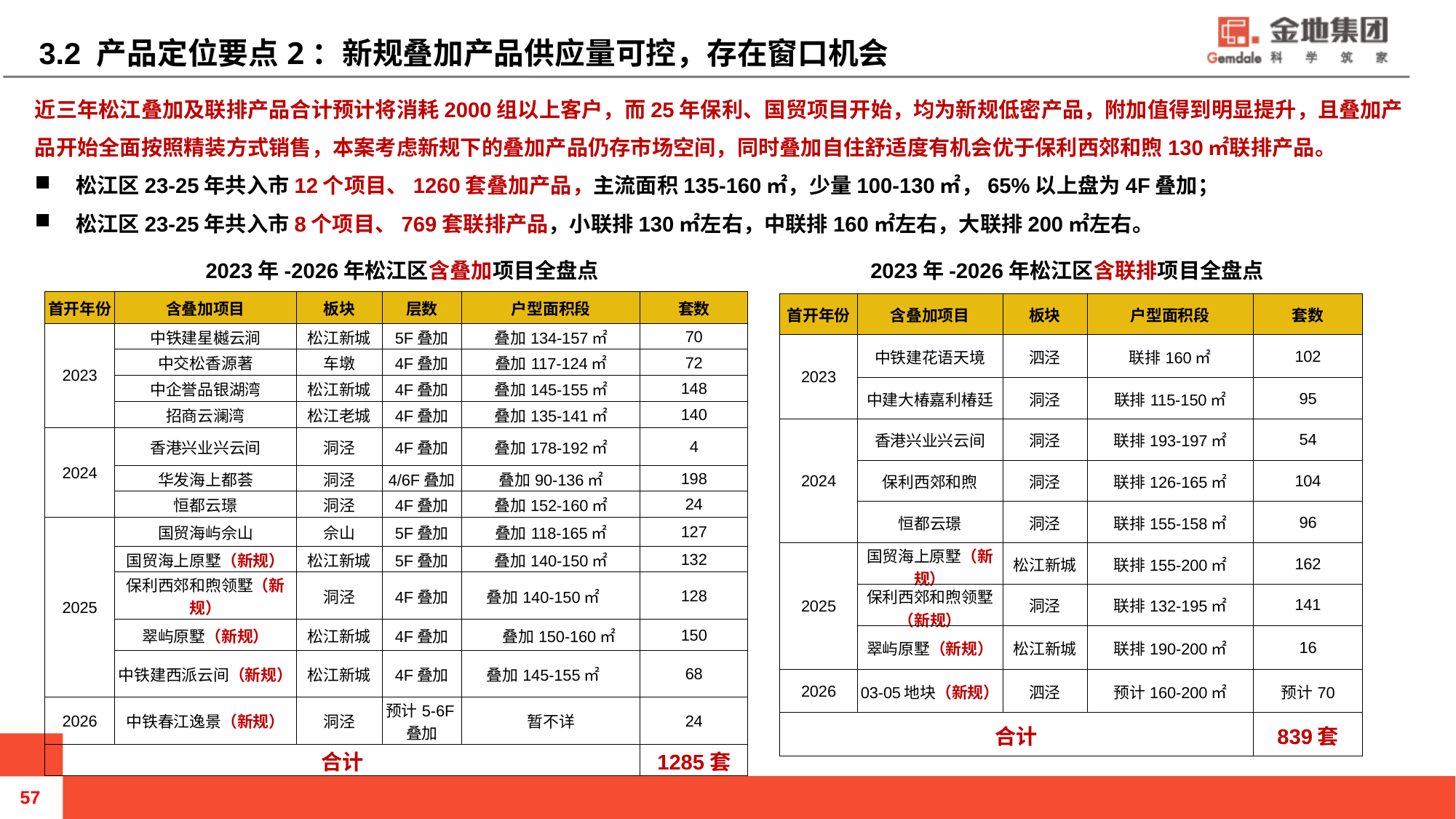

# 3.2 产品定位要点2：新规叠加产品供应量可控，存在窗口机会
近三年松江叠加及联排产品合计预计将消耗2000组以上客户，而25年保利、国贸项目开始，均为新规低密产品，附加值得到明显提升，且叠加产品开始全面按照精装方式销售，本案考虑新规下的叠加产品仍存市场空间，同时叠加自住舒适度有机会优于保利西郊和煦130㎡联排产品。
松江区23-25年共入市12个项目、1260套叠加产品，主流面积135-160㎡，少量100-130㎡，65%以上盘为4F叠加；
松江区23-25年共入市8个项目、769套联排产品，小联排130㎡左右，中联排160㎡左右，大联排200㎡左右。
2023年-2026年松江区含联排项目全盘点
2023年-2026年松江区含叠加项目全盘点
| 首开年份 | 含叠加项目 | 板块 | 层数 | 户型面积段 | 套数 |
| --- | --- | --- | --- | --- | --- |
| 2023 | 中铁建星樾云涧 | 松江新城 | 5F叠加 | 叠加134-157㎡ | 70 |
|  | 中交松香源著 | 车墩 | 4F叠加 | 叠加117-124㎡ | 72 |
|  | 中企誉品银湖湾 | 松江新城 | 4F叠加 | 叠加145-155㎡ | 148 |
|  | 招商云澜湾 | 松江老城 | 4F叠加 | 叠加135-141㎡ | 140 |
| 2024 | 香港兴业兴云间 | 洞泾 | 4F叠加 | 叠加178-192㎡ | 4 |
|  | 华发海上都荟 | 洞泾 | 4/6F叠加 | 叠加90-136㎡ | 198 |
|  | 恒都云璟 | 洞泾 | 4F叠加 | 叠加152-160㎡ | 24 |
| 2025 | 国贸海屿佘山 | 佘山 | 5F叠加 | 叠加118-165㎡ | 127 |
|  | 国贸海上原墅（新规） | 松江新城 | 5F叠加 | 叠加140-150㎡ | 132 |
|  | 保利西郊和煦领墅（新规） | 洞泾 | 4F叠加 | 叠加140-150㎡ | 128 |
|  | 翠屿原墅（新规） | 松江新城 | 4F叠加 | 叠加150-160㎡ | 150 |
|  | 中铁建西派云间（新规） | 松江新城 | 4F叠加 | 叠加145-155㎡ | 68 |
| 2026 | 中铁春江逸景（新规） | 洞泾 | 预计5-6F叠加 | 暂不详 | 24 |
| 合计 |  |  |  |  | 1285套 |
| 首开年份 | 含叠加项目 | 板块 | 户型面积段 | 套数 |
| --- | --- | --- | --- | --- |
| 2023 | 中铁建花语天境 | 泗泾 | 联排160㎡ | 102 |
|  | 中建大椿嘉利椿廷 | 洞泾 | 联排115-150㎡ | 95 |
| 2024 | 香港兴业兴云间 | 洞泾 | 联排193-197㎡ | 54 |
|  | 保利西郊和煦 | 洞泾 | 联排126-165㎡ | 104 |
|  | 恒都云璟 | 洞泾 | 联排155-158㎡ | 96 |
| 2025 | 国贸海上原墅（新规） | 松江新城 | 联排155-200㎡ | 162 |
|  | 保利西郊和煦领墅（新规） | 洞泾 | 联排132-195㎡ | 141 |
|  | 翠屿原墅（新规） | 松江新城 | 联排190-200㎡ | 16 |
| 2026 | 03-05地块（新规） | 泗泾 | 预计160-200㎡ | 预计70 |
| 合计 |  |  |  | 839套 |